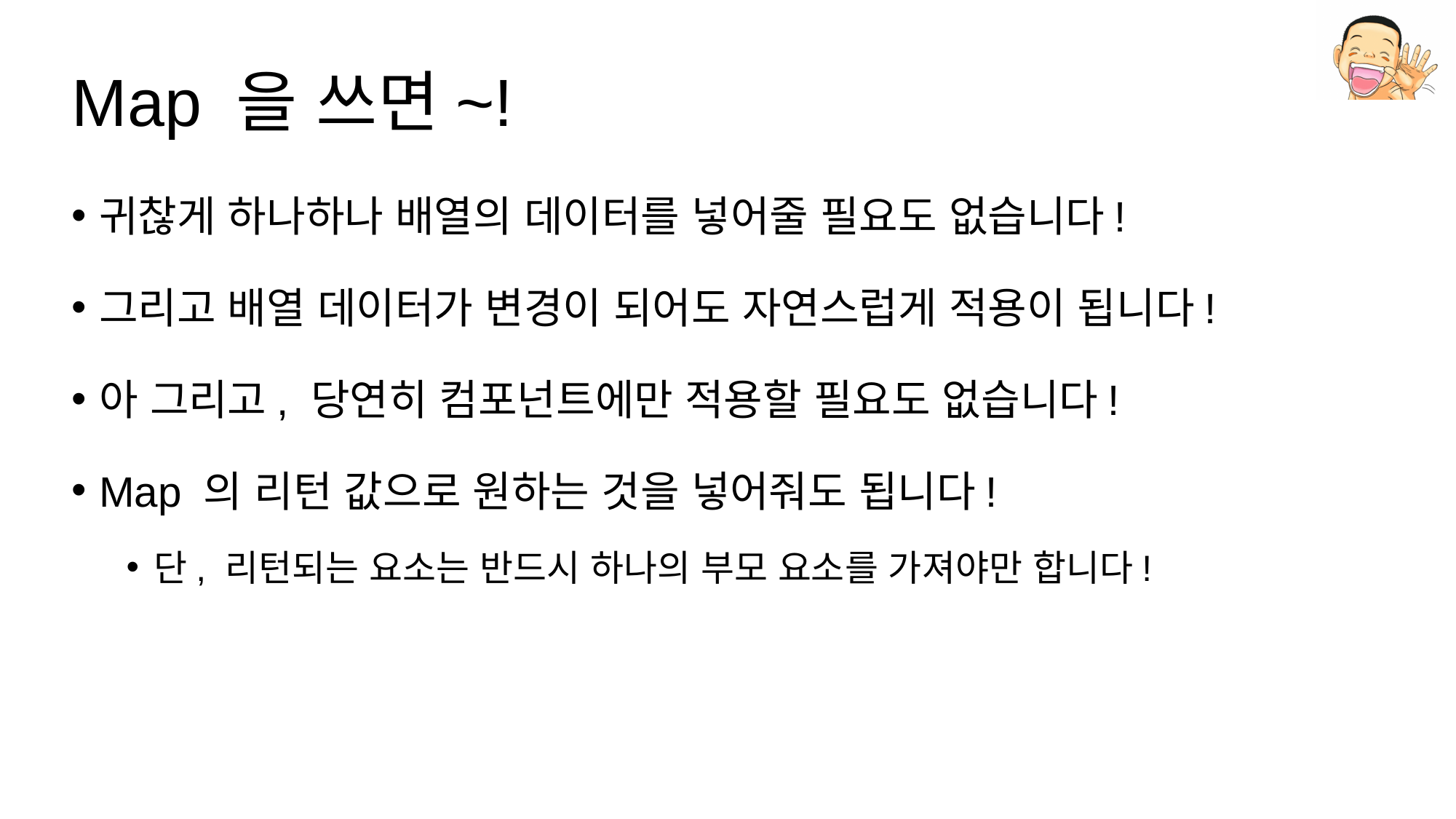

# Map 을 쓰면~!
귀찮게 하나하나 배열의 데이터를 넣어줄 필요도 없습니다!
그리고 배열 데이터가 변경이 되어도 자연스럽게 적용이 됩니다!
아 그리고, 당연히 컴포넌트에만 적용할 필요도 없습니다!
Map 의 리턴 값으로 원하는 것을 넣어줘도 됩니다!
단, 리턴되는 요소는 반드시 하나의 부모 요소를 가져야만 합니다!